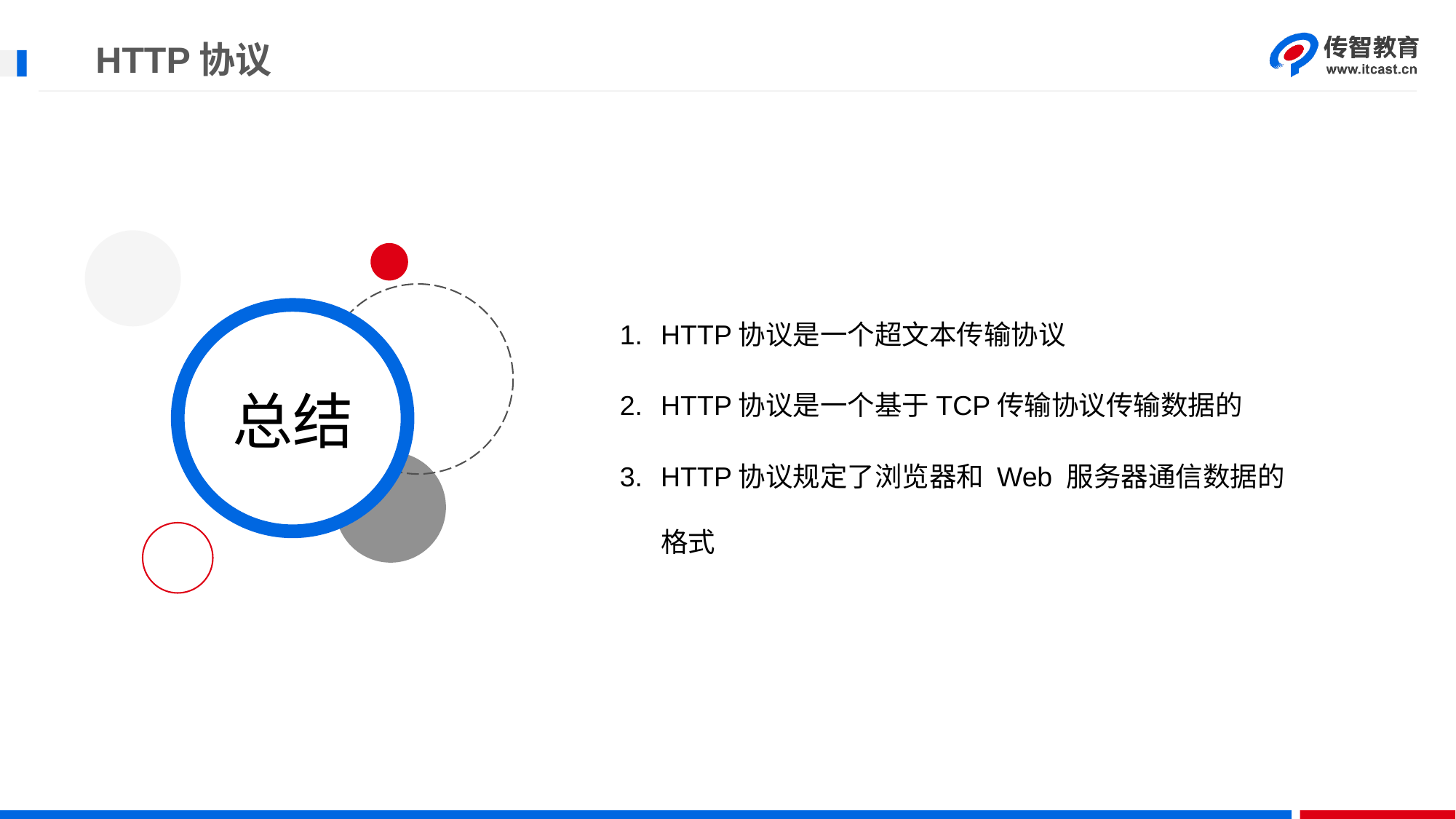

# HTTP协议
HTTP协议是一个超文本传输协议
HTTP协议是一个基于TCP传输协议传输数据的
HTTP协议规定了浏览器和 Web 服务器通信数据的格式